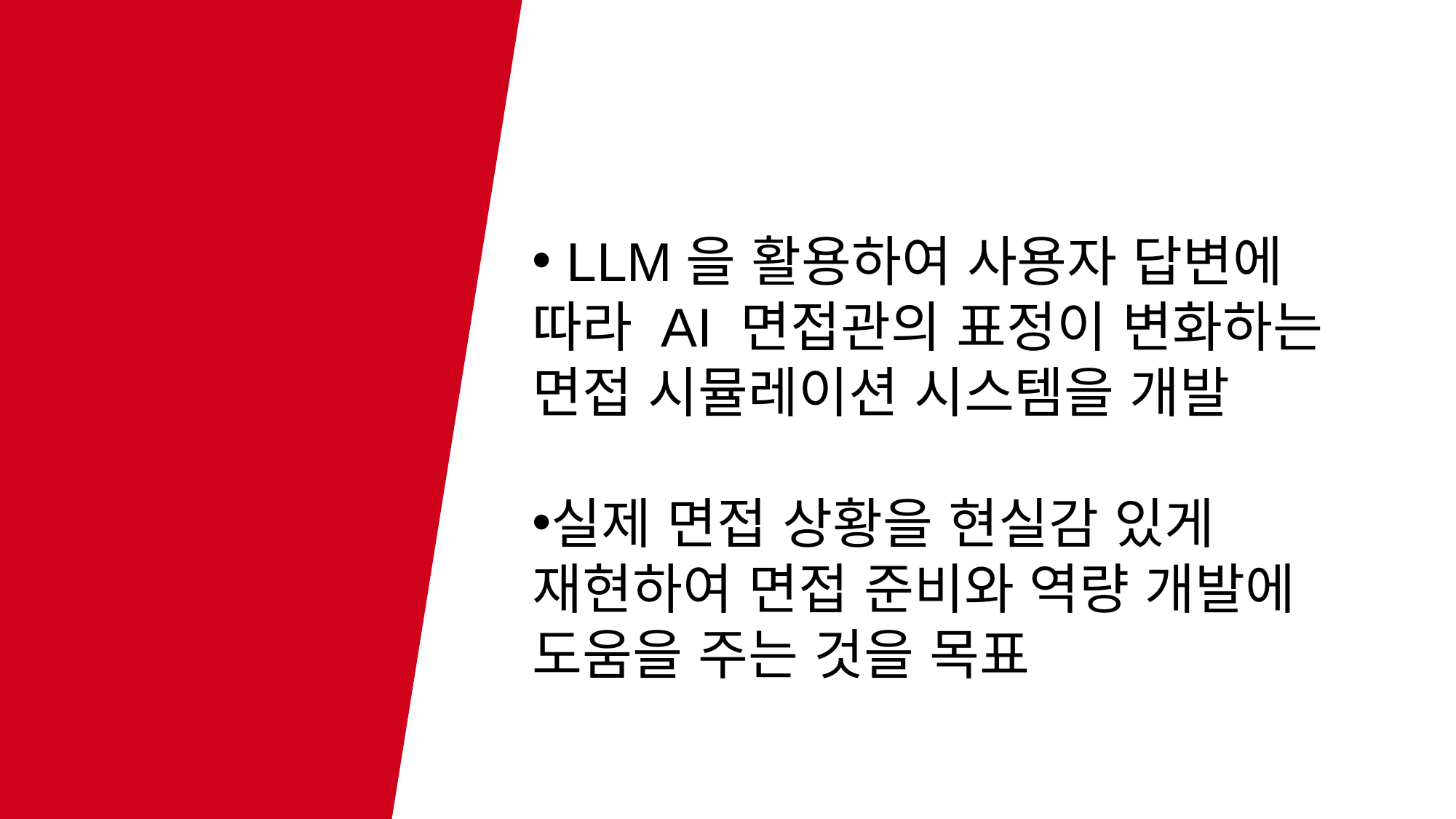

개 요
 LLM을 활용하여 사용자 답변에
따라 AI 면접관의 표정이 변화하는 면접 시뮬레이션 시스템을 개발

실제 면접 상황을 현실감 있게 재현하여 면접 준비와 역량 개발에 도움을 주는 것을 목표